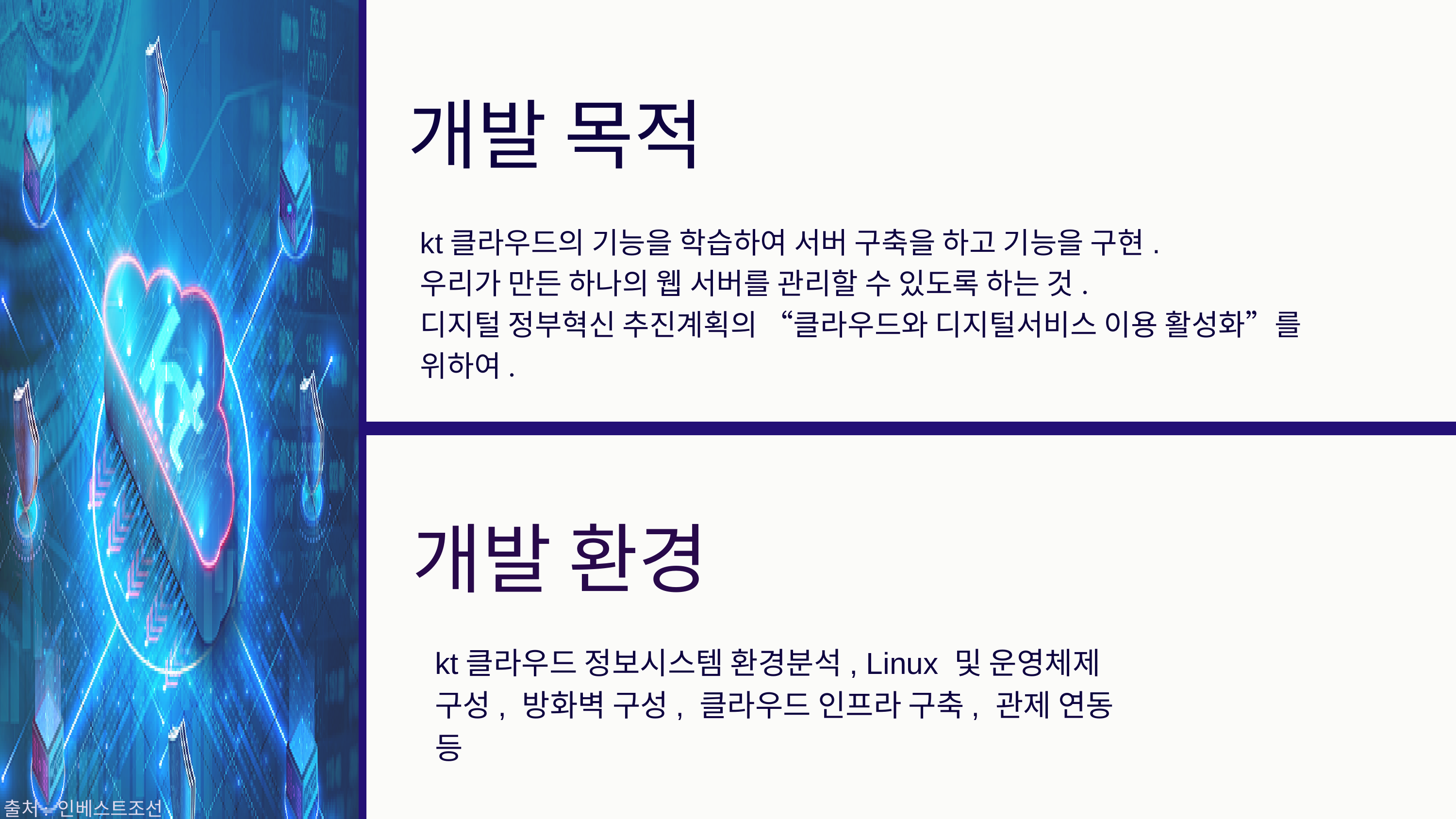

개발 목적
kt클라우드의 기능을 학습하여 서버 구축을 하고 기능을 구현.
우리가 만든 하나의 웹 서버를 관리할 수 있도록 하는 것.
디지털 정부혁신 추진계획의 “클라우드와 디지털서비스 이용 활성화”를 위하여.

개발 환경
kt클라우드 정보시스템 환경분석, Linux 및 운영체제 구성, 방화벽 구성, 클라우드 인프라 구축, 관제 연동 등

출처: 인베스트조선